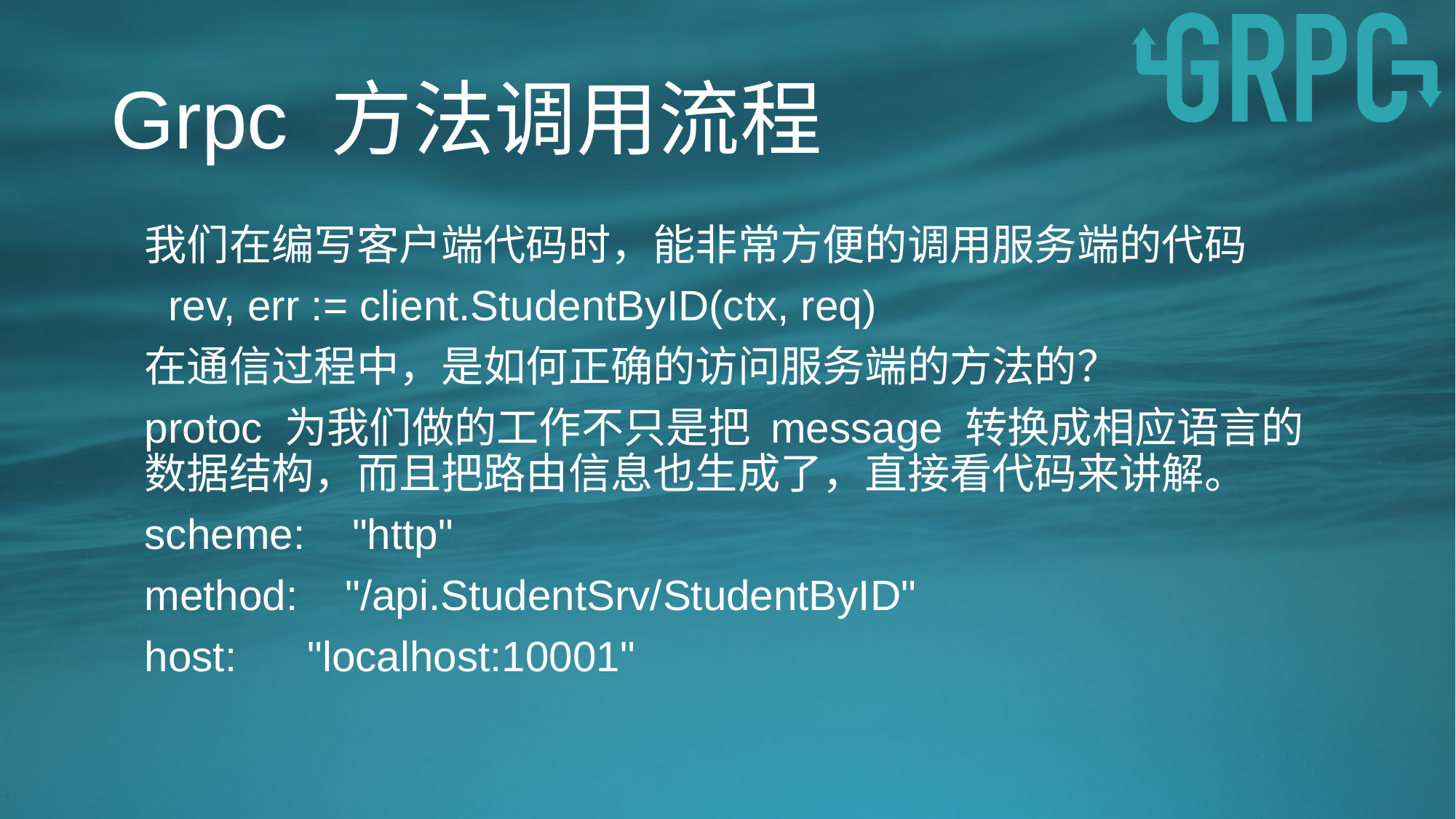

# Grpc 方法调用流程
我们在编写客户端代码时，能非常方便的调用服务端的代码
  rev, err := client.StudentByID(ctx, req)
在通信过程中，是如何正确的访问服务端的方法的？
protoc 为我们做的工作不只是把 message 转换成相应语言的数据结构，而且把路由信息也生成了，直接看代码来讲解。
scheme:    "http"
method:    "/api.StudentSrv/StudentByID"
host:      "localhost:10001"